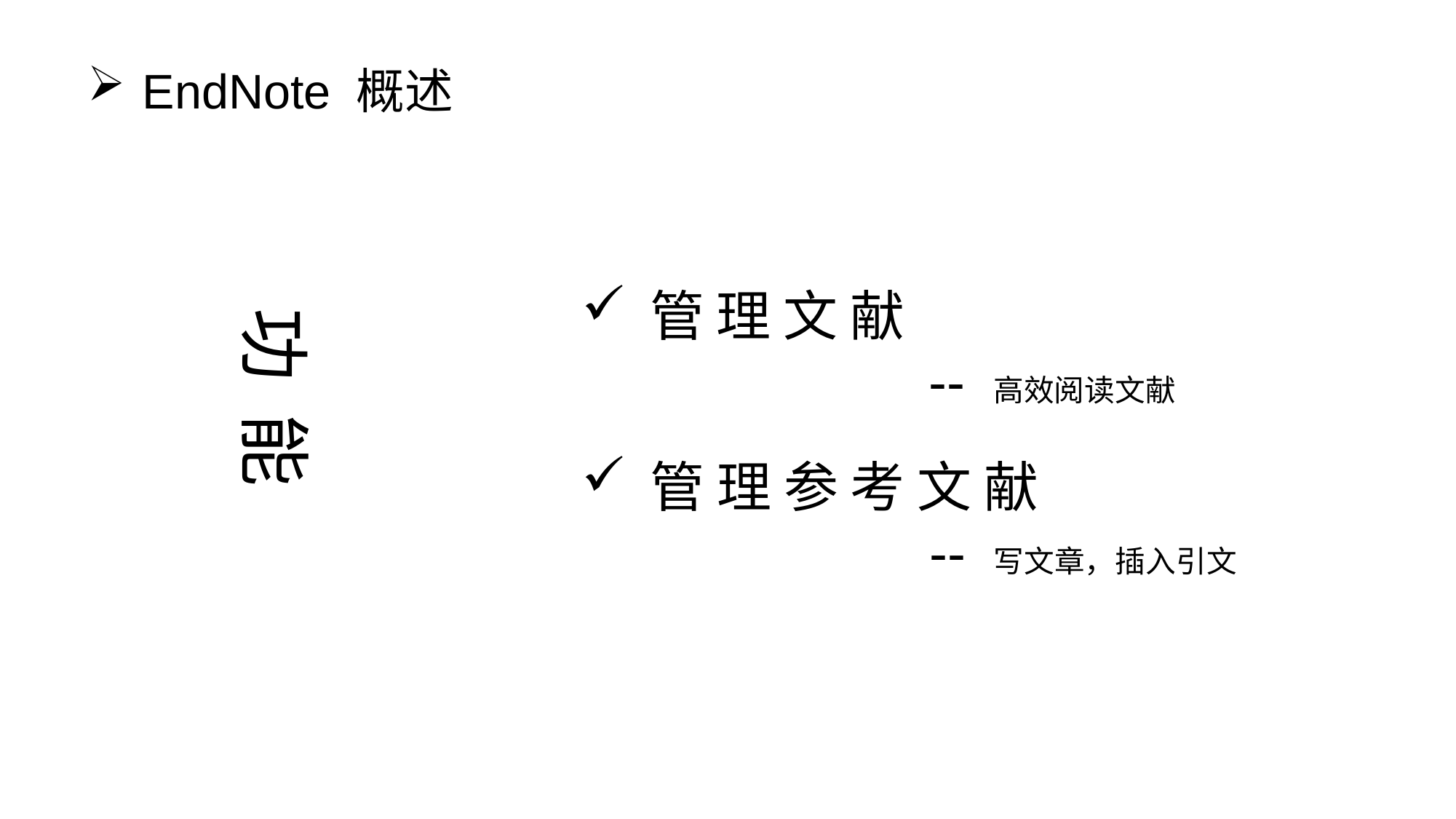

EndNote 概述
管 理 文 献
                       -- 高效阅读文献
功  能
管 理 参 考 文 献
                       -- 写文章，插入引文